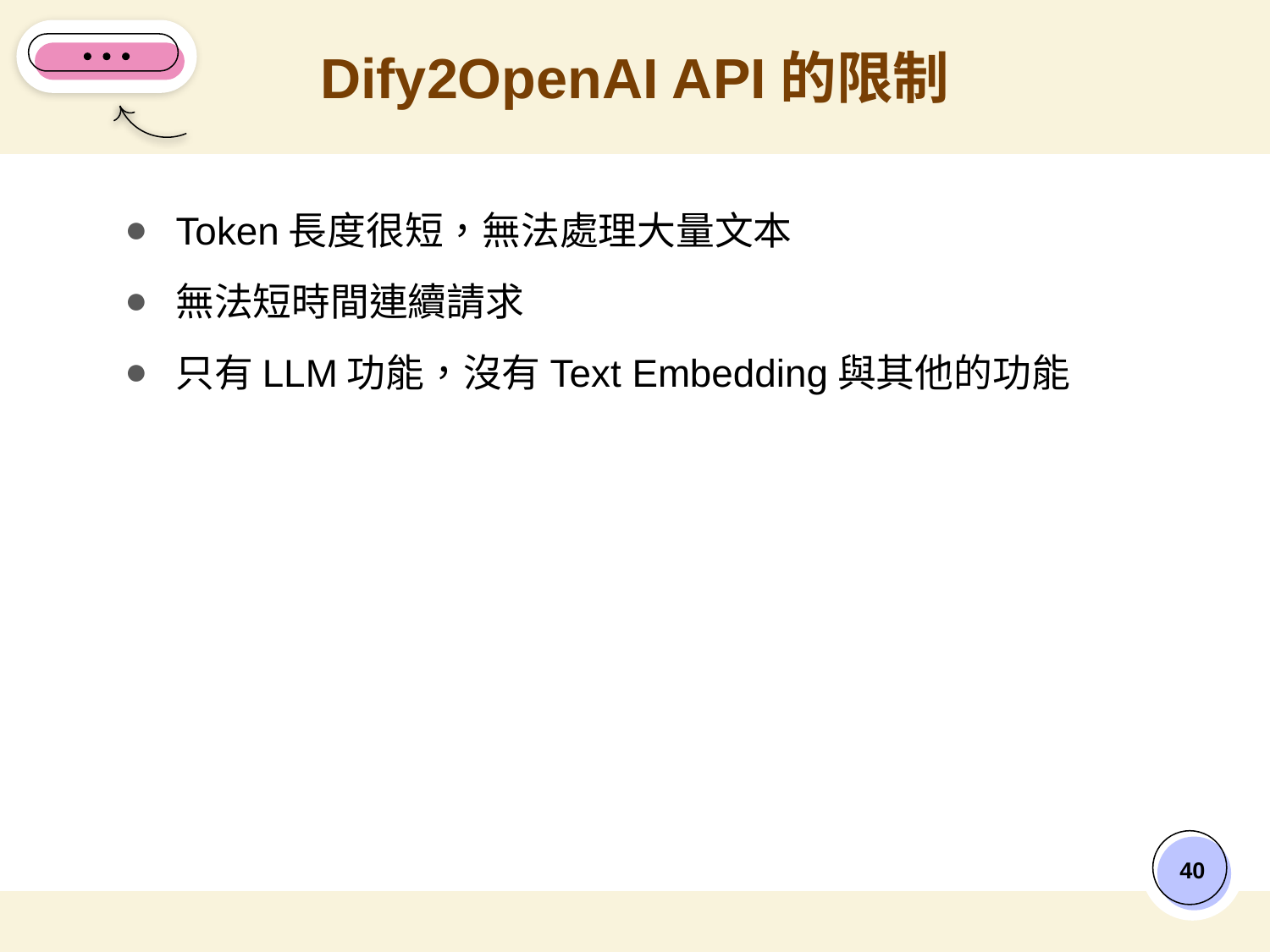

# Dify2OpenAI API的限制
Token長度很短，無法處理大量文本
無法短時間連續請求
只有LLM功能，沒有Text Embedding與其他的功能
40